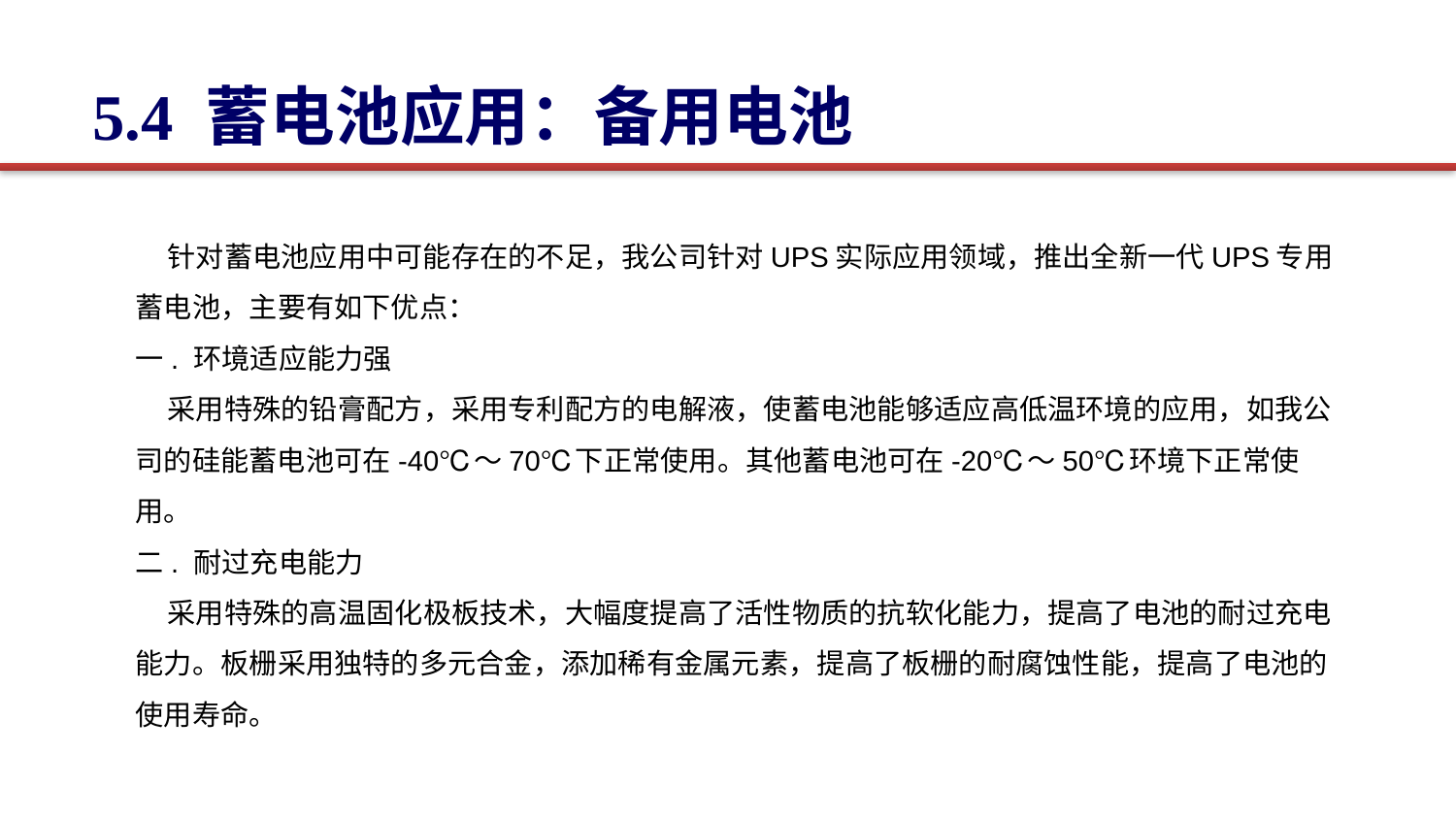

5.4 蓄电池应用：备用电池

    针对蓄电池应用中可能存在的不足，我公司针对UPS实际应用领域，推出全新一代UPS专用蓄电池，主要有如下优点：
一. 环境适应能力强
    采用特殊的铅膏配方，采用专利配方的电解液，使蓄电池能够适应高低温环境的应用，如我公司的硅能蓄电池可在-40℃～70℃下正常使用。其他蓄电池可在-20℃～50℃环境下正常使用。
二. 耐过充电能力
    采用特殊的高温固化极板技术，大幅度提高了活性物质的抗软化能力，提高了电池的耐过充电能力。板栅采用独特的多元合金，添加稀有金属元素，提高了板栅的耐腐蚀性能，提高了电池的使用寿命。